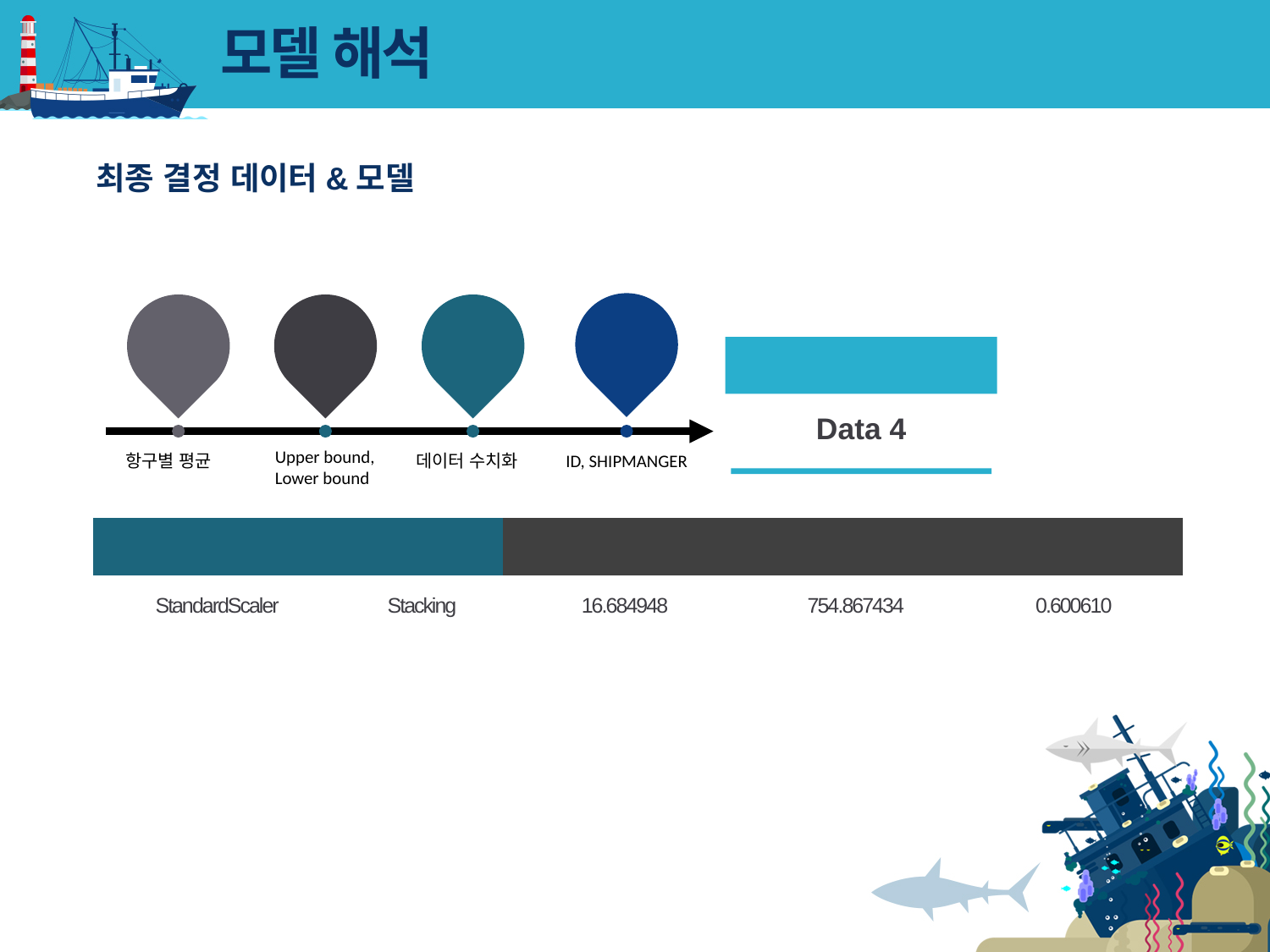

# 모델 해석
최종 결정 데이터&모델

결측치
처리
이상치
처리
범주형
데이터
컬럼
제거

결정된 데이터
Data 4

Upper bound,
Lower bound
ID, SHIPMANGER
항구별 평균
데이터 수치화
| 스케일링 | 모델 | MAE | MSE | R2 |
| --- | --- | --- | --- | --- |
| StandardScaler | Stacking | 16.684948 | 754.867434 | 0.600610 |